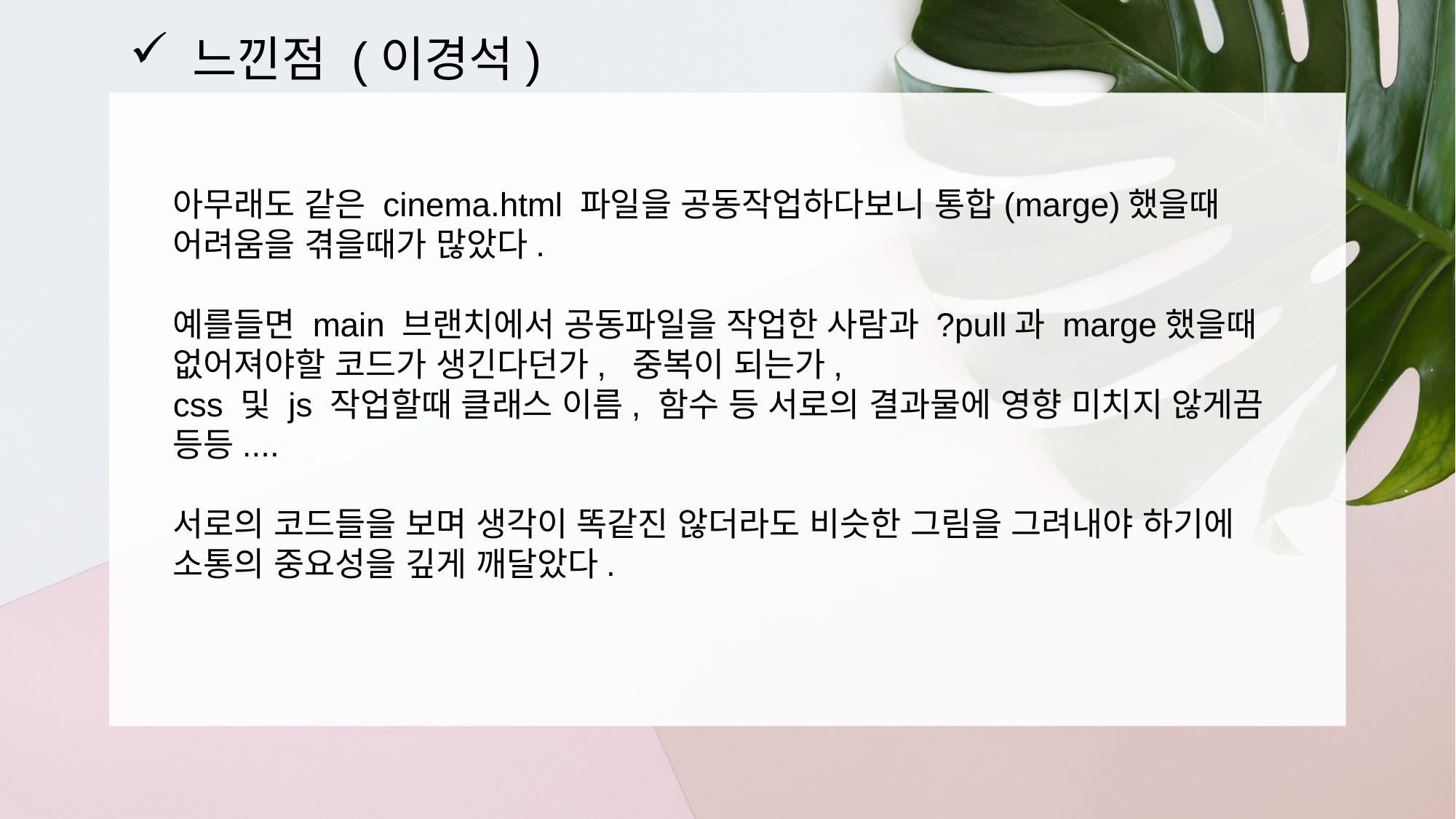

느낀점 (이경석)
아무래도 같은 cinema.html 파일을 공동작업하다보니 통합(marge)했을때 어려움을 겪을때가 많았다.

예를들면 main 브랜치에서 공동파일을 작업한 사람과 ?pull과 marge했을때 없어져야할 코드가 생긴다던가,  중복이 되는가,
css 및 js 작업할때 클래스 이름, 함수 등 서로의 결과물에 영향 미치지 않게끔 등등....

서로의 코드들을 보며 생각이 똑같진 않더라도 비슷한 그림을 그려내야 하기에 소통의 중요성을 깊게 깨달았다.